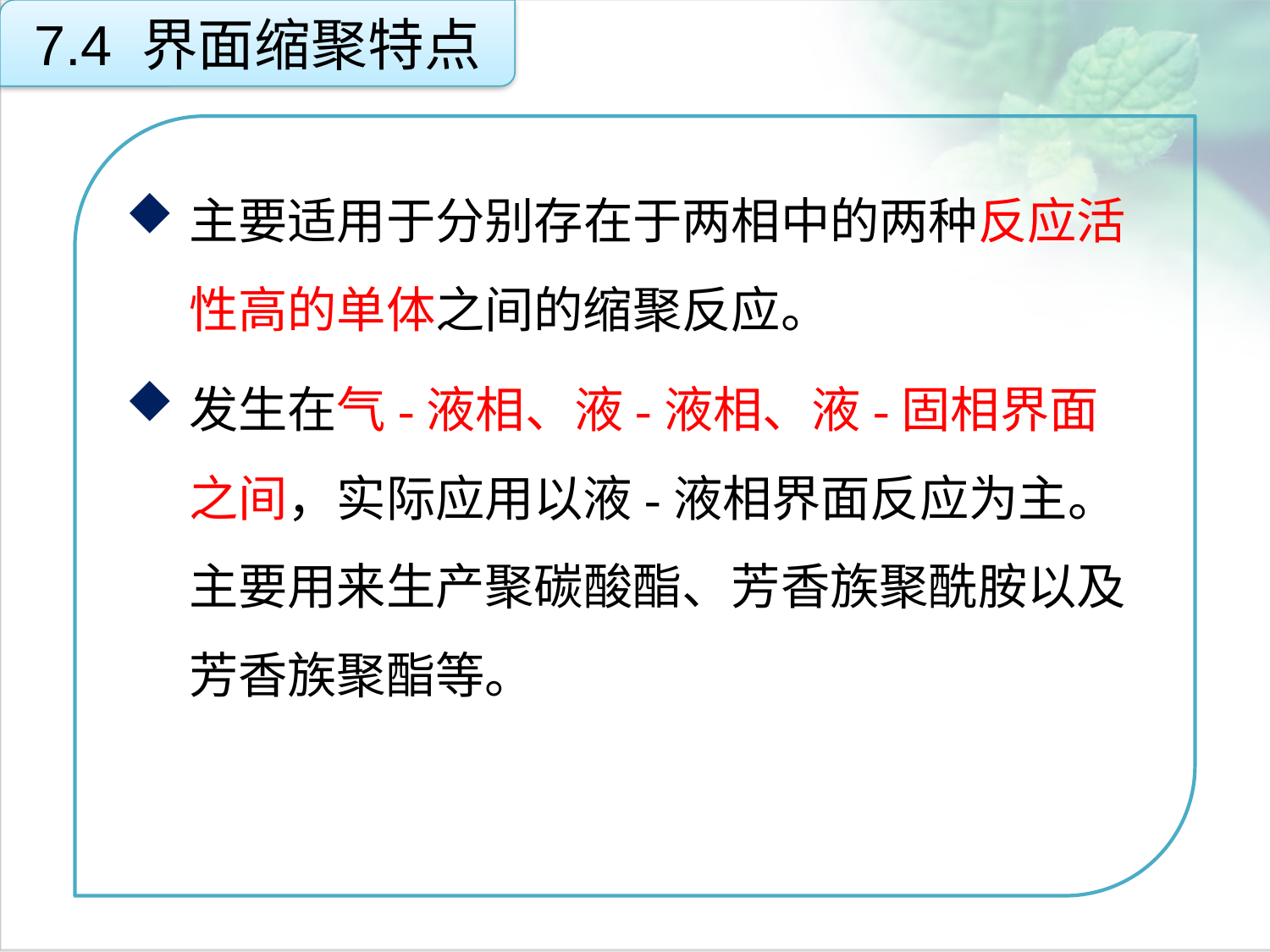

7.4 界面缩聚特点
主要适用于分别存在于两相中的两种反应活性高的单体之间的缩聚反应。
发生在气-液相、液-液相、液-固相界面之间，实际应用以液-液相界面反应为主。主要用来生产聚碳酸酯、芳香族聚酰胺以及芳香族聚酯等。
点击添加文本
点击添加文本
点击添加文本
点击添加文本